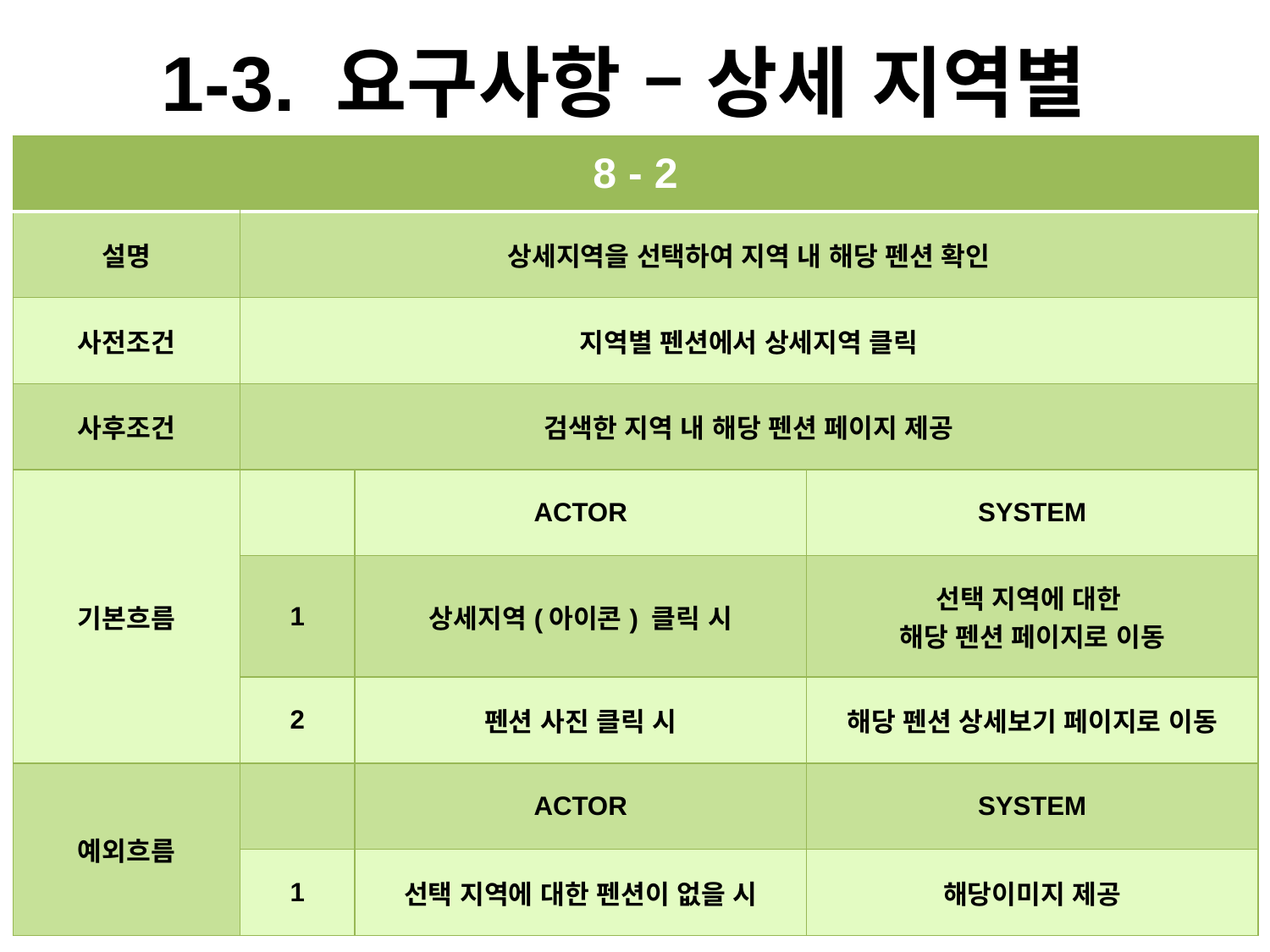

# 1-3. 요구사항 – 상세 지역별
| 8 - 2 |  |  |  |
| --- | --- | --- | --- |
| 설명 | 상세지역을 선택하여 지역 내 해당 펜션 확인 |  |  |
| 사전조건 | 지역별 펜션에서 상세지역 클릭 |  |  |
| 사후조건 | 검색한 지역 내 해당 펜션 페이지 제공 |  |  |
| 기본흐름 |  | ACTOR | SYSTEM |
|  | 1 | 상세지역(아이콘) 클릭 시 | 선택 지역에 대한 해당 펜션 페이지로 이동 |
|  | 2 | 펜션 사진 클릭 시 | 해당 펜션 상세보기 페이지로 이동 |
| 예외흐름 |  | ACTOR | SYSTEM |
|  | 1 | 선택 지역에 대한 펜션이 없을 시 | 해당이미지 제공 |